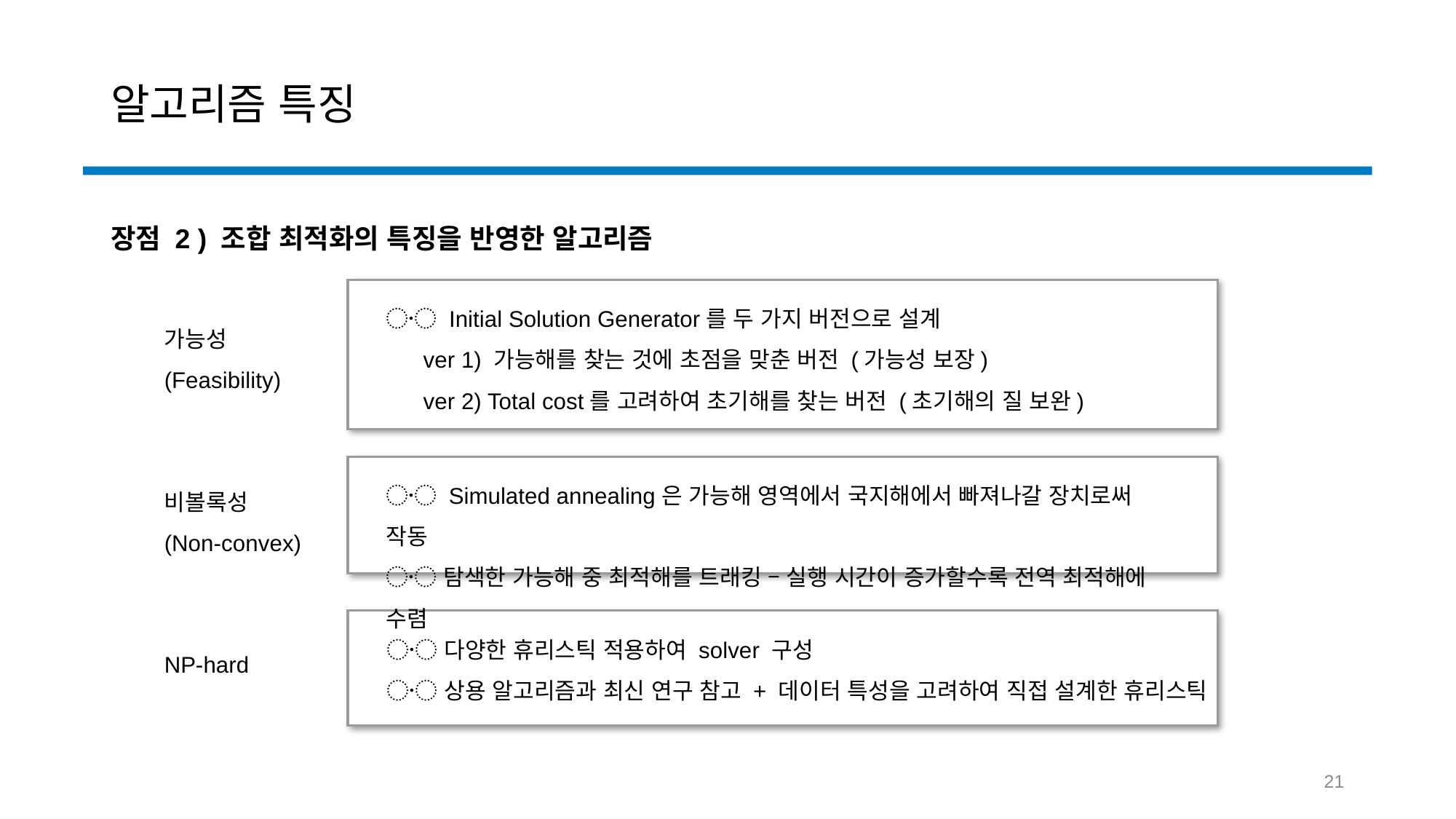

# 알고리즘 특징

장점 2 ) 조합 최적화의 특징을 반영한 알고리즘

〮 Initial Solution Generator를 두 가지 버전으로 설계
ver 1) 가능해를 찾는 것에 초점을 맞춘 버전 (가능성 보장)
ver 2) Total cost를 고려하여 초기해를 찾는 버전 (초기해의 질 보완)
가능성
(Feasibility)

〮 Simulated annealing은 가능해 영역에서 국지해에서 빠져나갈 장치로써 작동
〮 탐색한 가능해 중 최적해를 트래킹 – 실행 시간이 증가할수록 전역 최적해에 수렴
비볼록성
(Non-convex)

〮 다양한 휴리스틱 적용하여 solver 구성
〮 상용 알고리즘과 최신 연구 참고 + 데이터 특성을 고려하여 직접 설계한 휴리스틱
NP-hard
21